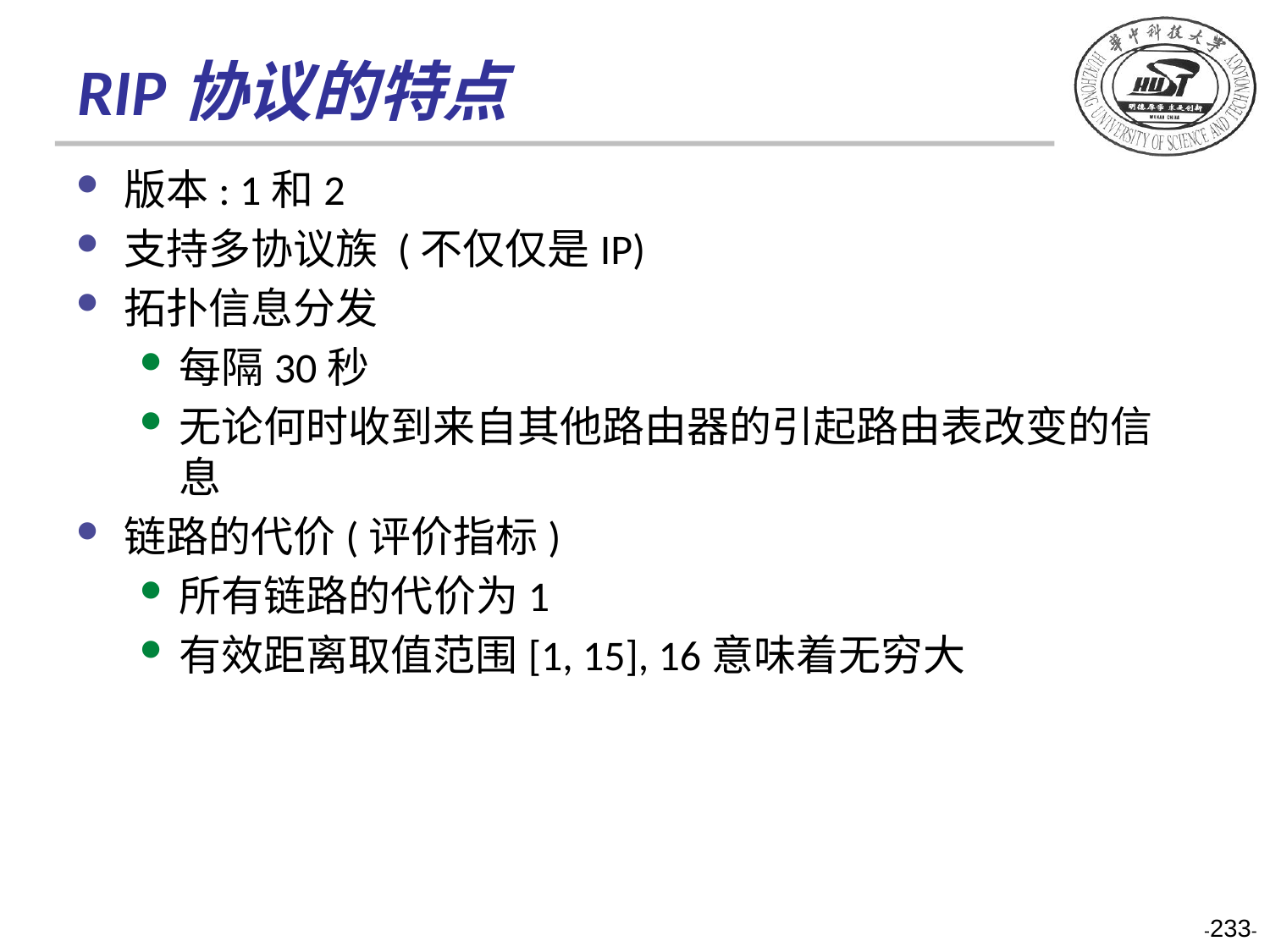

# RIP协议的特点
版本: 1和2
支持多协议族 (不仅仅是IP)
拓扑信息分发
每隔30秒
无论何时收到来自其他路由器的引起路由表改变的信息
链路的代价(评价指标)
所有链路的代价为1
有效距离取值范围[1, 15], 16意味着无穷大
-233-